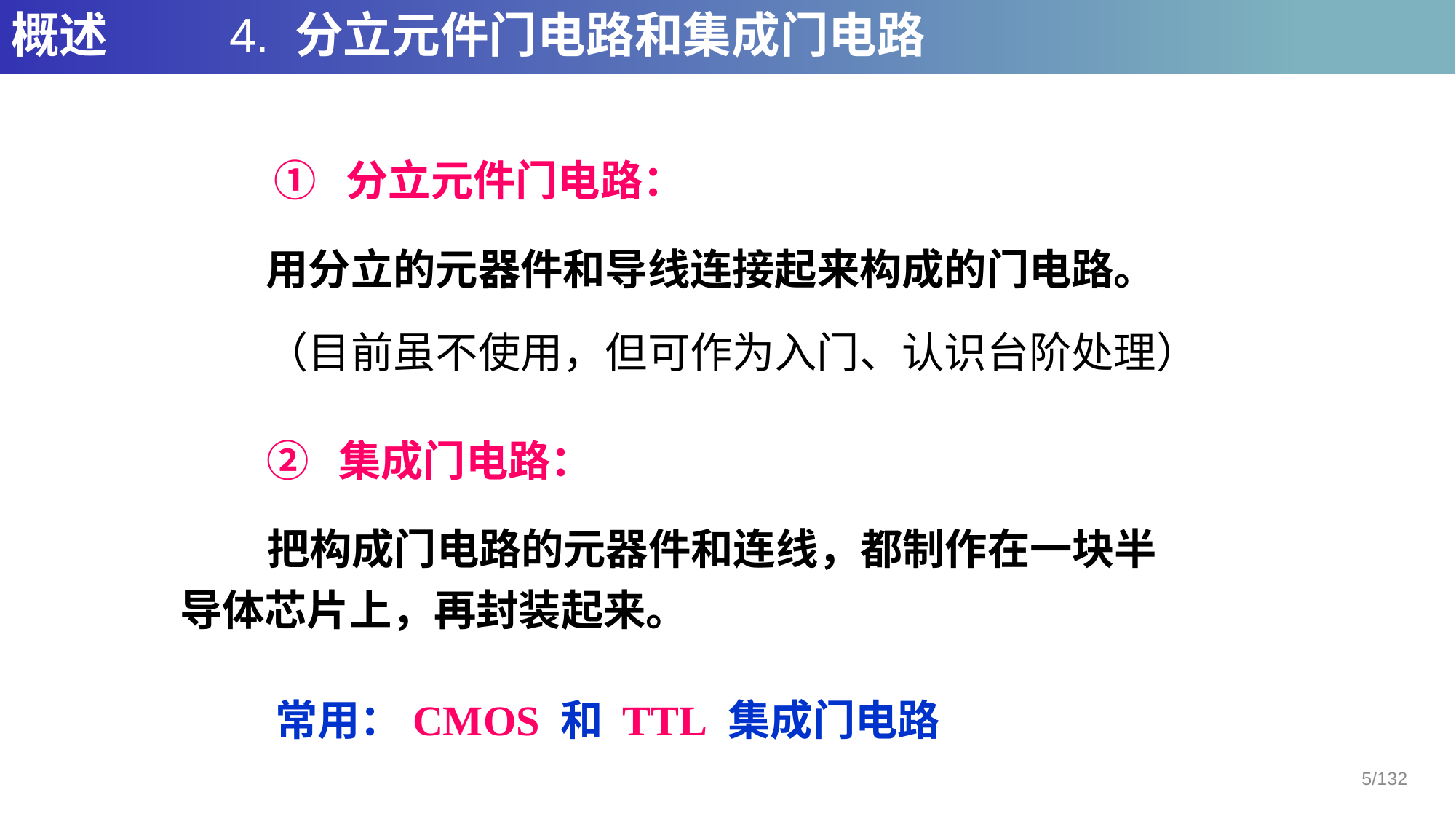

# 概述		4. 分立元件门电路和集成门电路
①  分立元件门电路：
用分立的元器件和导线连接起来构成的门电路。
（目前虽不使用，但可作为入门、认识台阶处理）
②  集成门电路：
        把构成门电路的元器件和连线，都制作在一块半
导体芯片上，再封装起来。
常用：CMOS 和 TTL 集成门电路
5/132